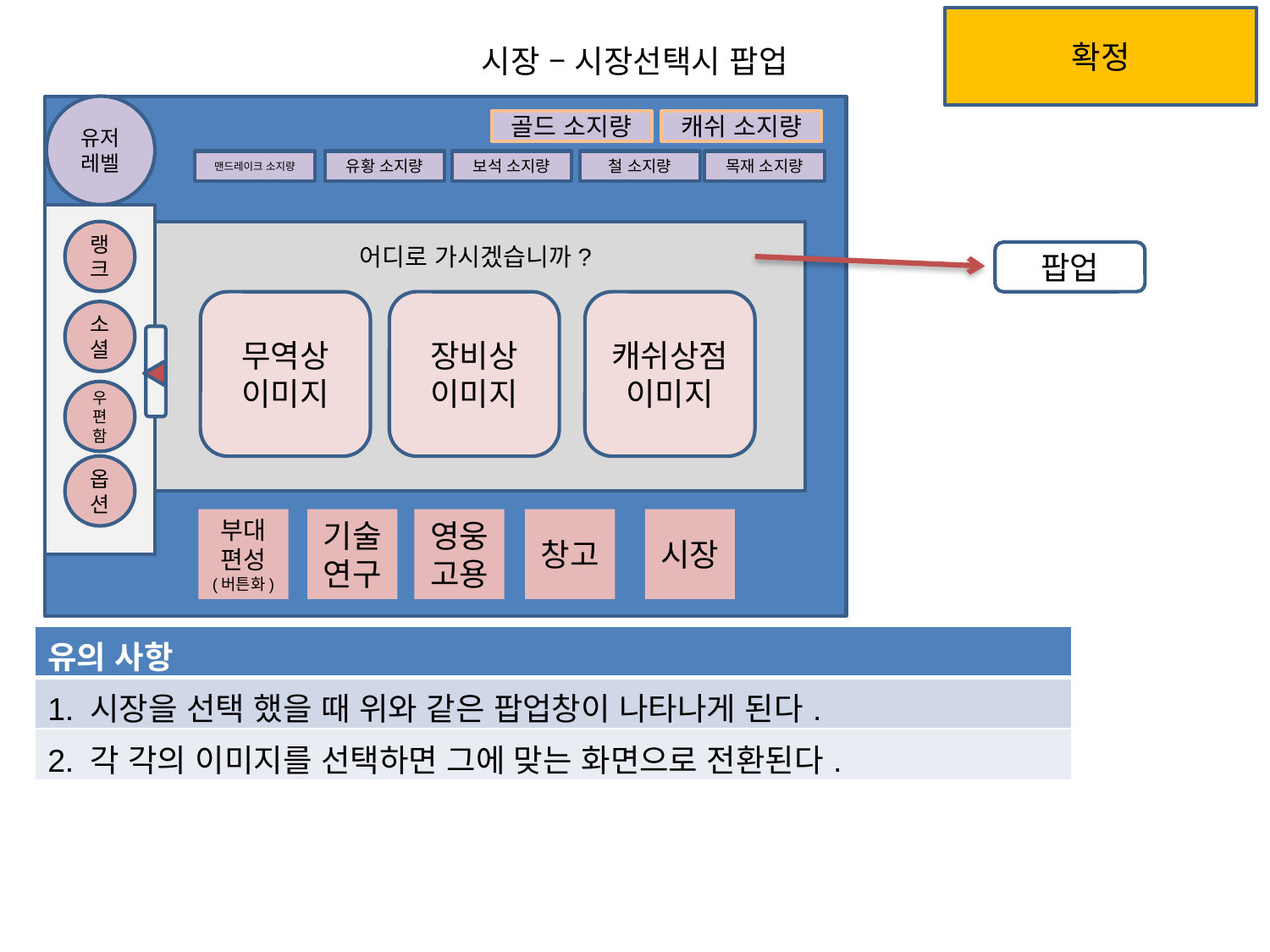

확정
시장 – 시장선택시 팝업
월드맵
유저
레벨
골드 소지량
캐쉬 소지량
맨드레이크 소지량
유황 소지량
보석 소지량
철 소지량
목재 소지량

랭크

어디로 가시겠습니까?
팝업
무역상
이미지
장비상
이미지
캐쉬상점이미지
소셜

우편함
옵션
부대편성
(버튼화)
기술 연구
영웅고용
창고
시장
| 유의 사항 |
| --- |
| 1. 시장을 선택 했을 때 위와 같은 팝업창이 나타나게 된다. |
| 2. 각 각의 이미지를 선택하면 그에 맞는 화면으로 전환된다. |